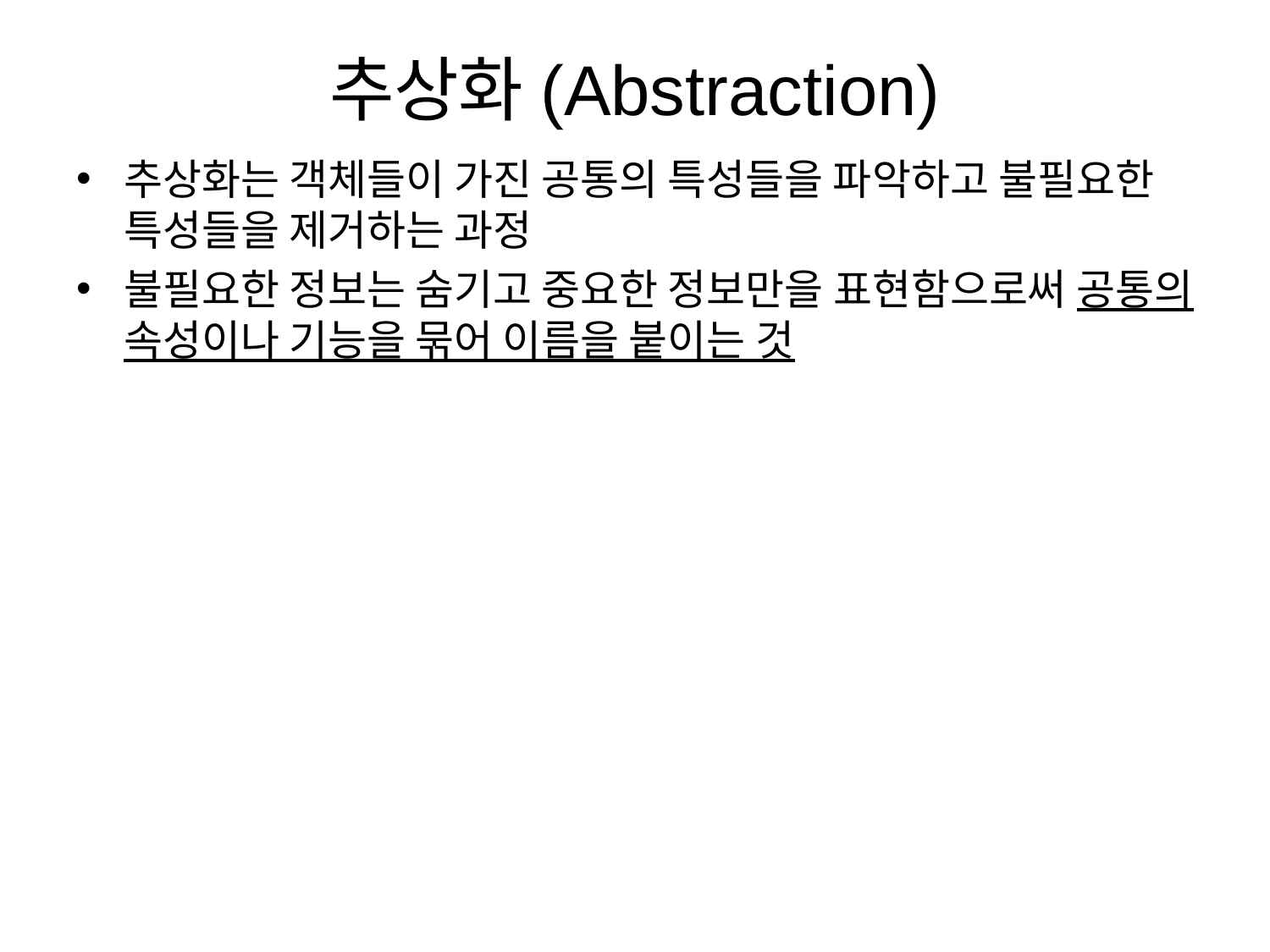

# 추상화(Abstraction)
추상화는 객체들이 가진 공통의 특성들을 파악하고 불필요한 특성들을 제거하는 과정
불필요한 정보는 숨기고 중요한 정보만을 표현함으로써 공통의 속성이나 기능을 묶어 이름을 붙이는 것